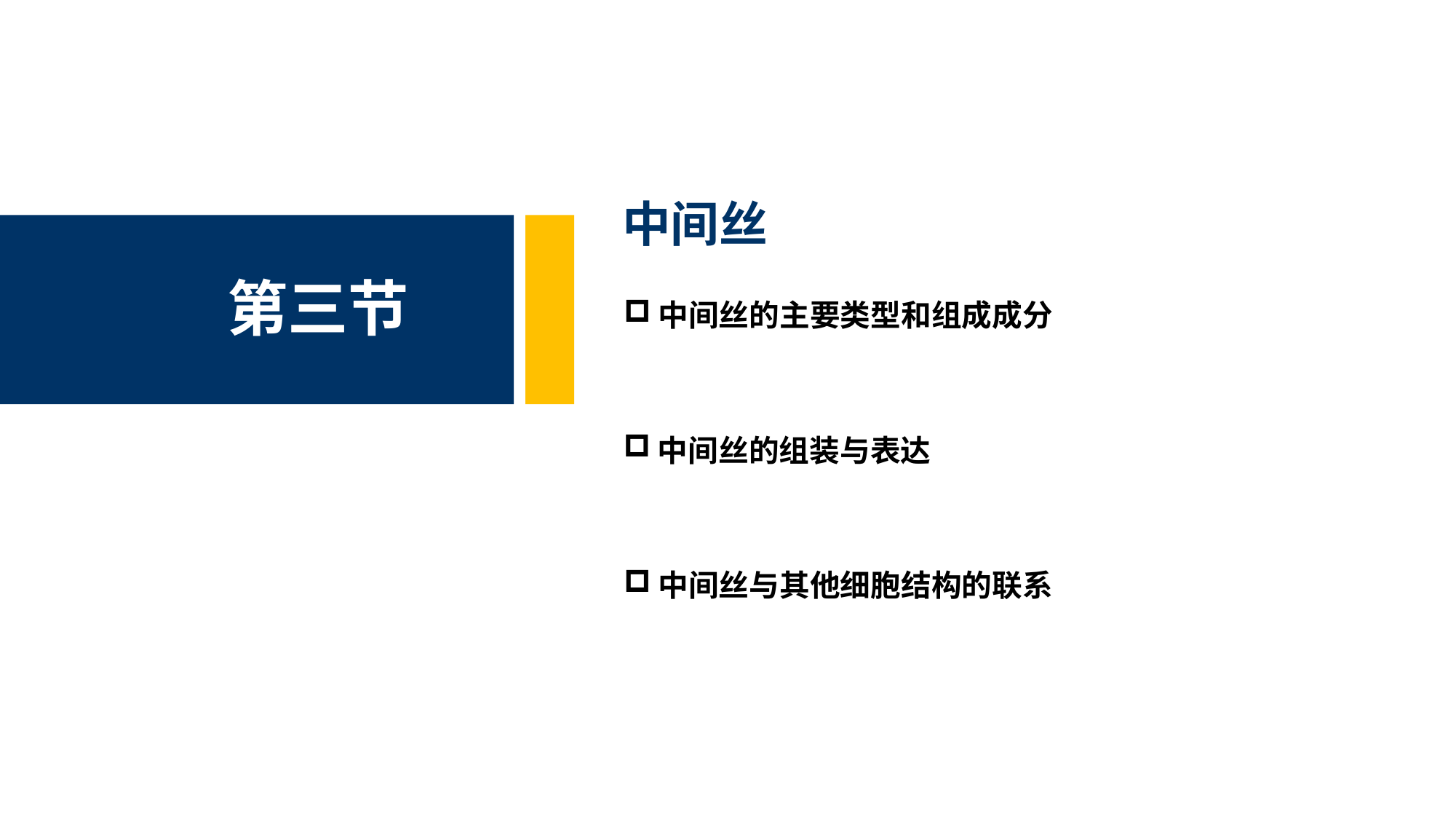

中间丝

第三节
中间丝的主要类型和组成成分
中间丝的组装与表达
中间丝与其他细胞结构的联系